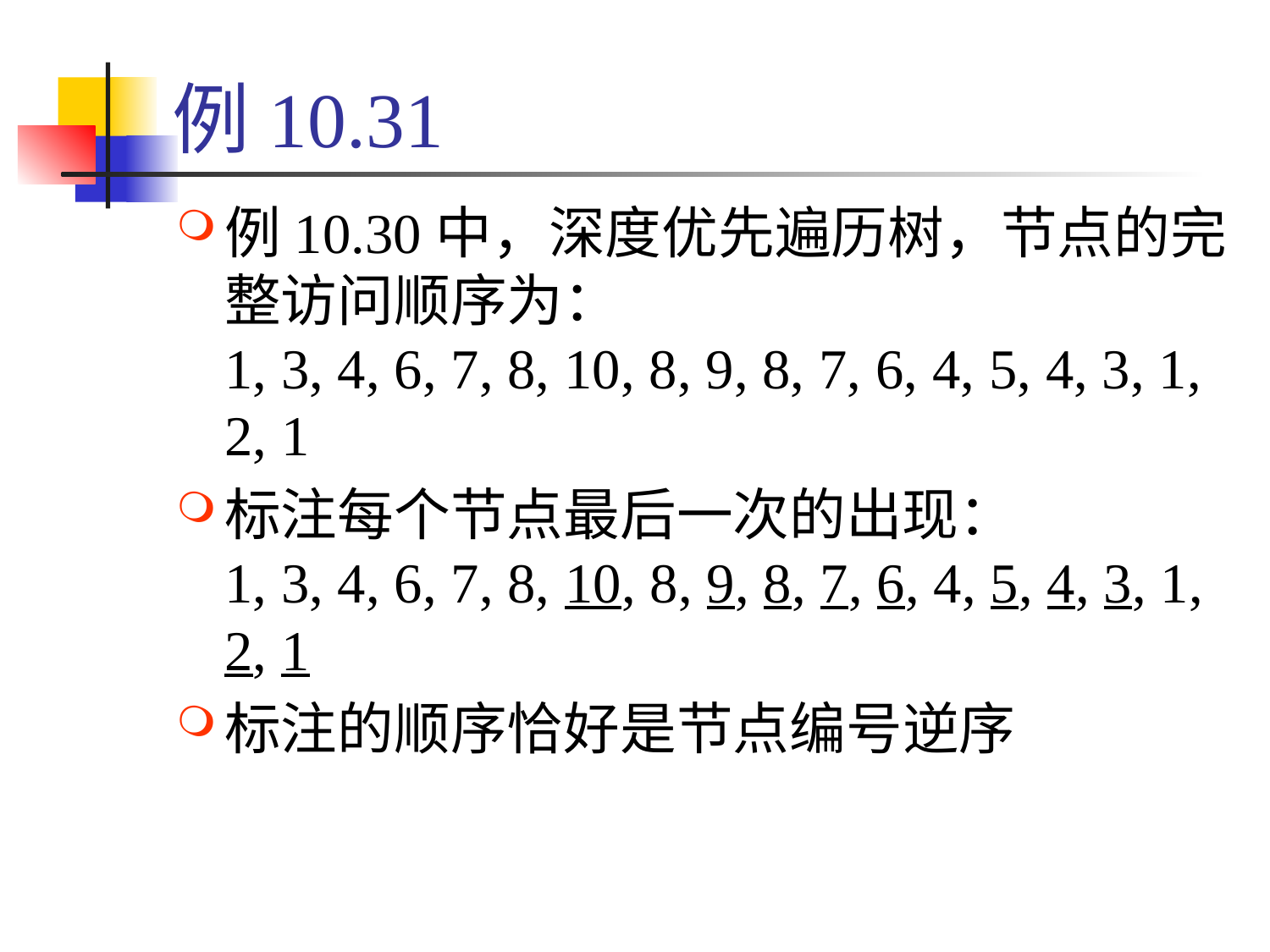

# 例10.31
例10.30中，深度优先遍历树，节点的完整访问顺序为：
1, 3, 4, 6, 7, 8, 10, 8, 9, 8, 7, 6, 4, 5, 4, 3, 1, 2, 1
标注每个节点最后一次的出现：
1, 3, 4, 6, 7, 8, 10, 8, 9, 8, 7, 6, 4, 5, 4, 3, 1, 2, 1
标注的顺序恰好是节点编号逆序